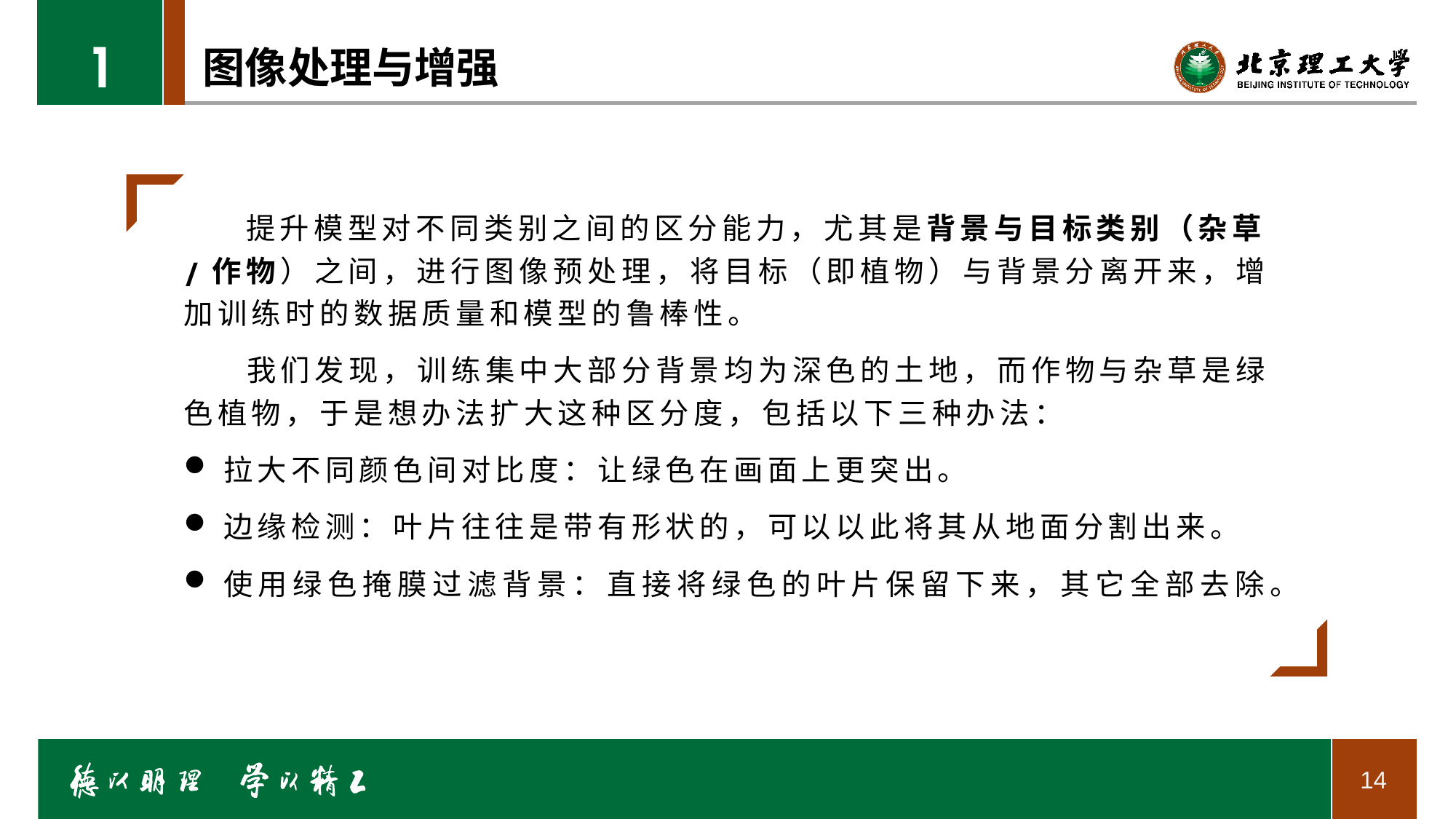

1
# 图像处理与增强

     提升模型对不同类别之间的区分能力，尤其是背景与目标类别（杂草/作物）之间，进行图像预处理，将目标（即植物）与背景分离开来，增加训练时的数据质量和模型的鲁棒性。
     我们发现，训练集中大部分背景均为深色的土地，而作物与杂草是绿色植物，于是想办法扩大这种区分度，包括以下三种办法：
拉大不同颜色间对比度：让绿色在画面上更突出。
边缘检测：叶片往往是带有形状的，可以以此将其从地面分割出来。
使用绿色掩膜过滤背景：直接将绿色的叶片保留下来，其它全部去除。